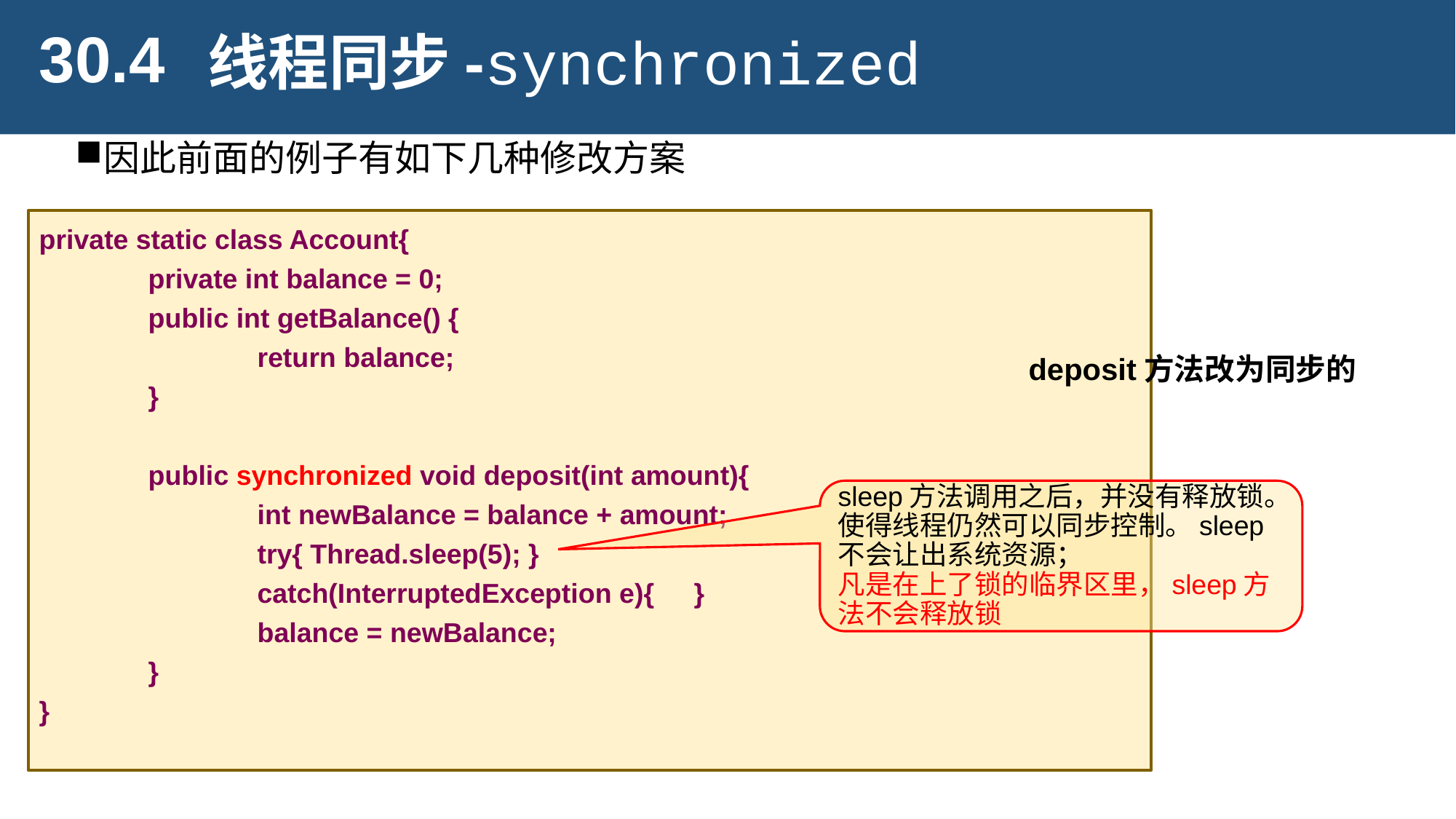

30.4
线程同步-synchronized
因此前面的例子有如下几种修改方案
private static class Account{
	private int balance = 0;
	public int getBalance() {
		return balance;
	}

	public synchronized void deposit(int amount){
		int newBalance = balance + amount;
		try{ Thread.sleep(5); }
		catch(InterruptedException e){	}
		balance = newBalance;
	}
}
deposit方法改为同步的
sleep方法调用之后，并没有释放锁。使得线程仍然可以同步控制。sleep不会让出系统资源；
凡是在上了锁的临界区里，sleep方法不会释放锁